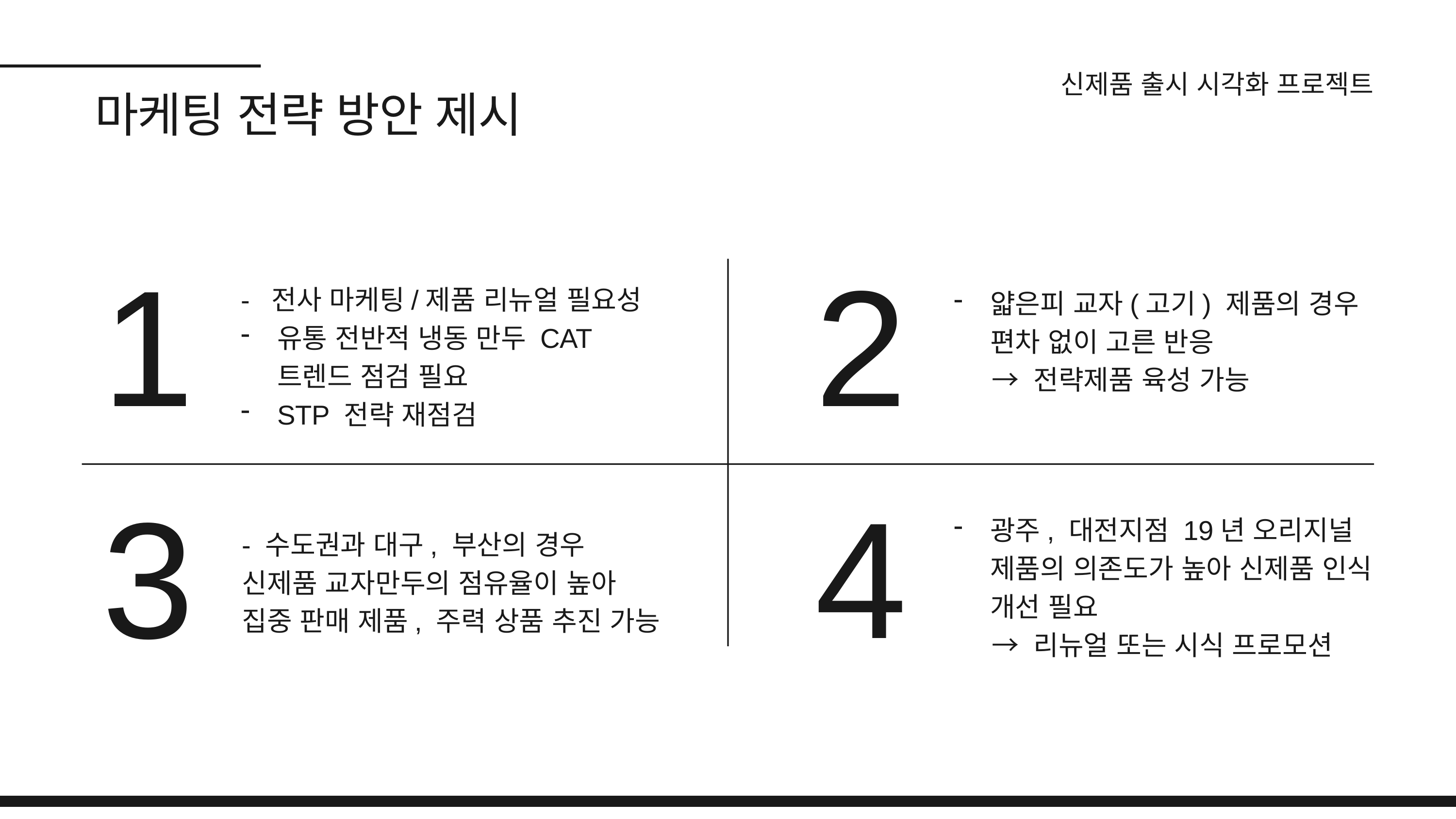

신제품 출시 시각화 프로젝트

마케팅 전략 방안 제시
1
2

-  전사 마케팅/제품 리뉴얼 필요성
유통 전반적 냉동 만두 CAT 트렌드 점검 필요
STP 전략 재점검
얇은피 교자(고기) 제품의 경우 편차 없이 고른 반응
     → 전략제품 육성 가능
3
4

광주, 대전지점 19년 오리지널 제품의 의존도가 높아 신제품 인식 개선 필요
     → 리뉴얼 또는 시식 프로모션
- 수도권과 대구, 부산의 경우 신제품 교자만두의 점유율이 높아 집중 판매 제품, 주력 상품 추진 가능